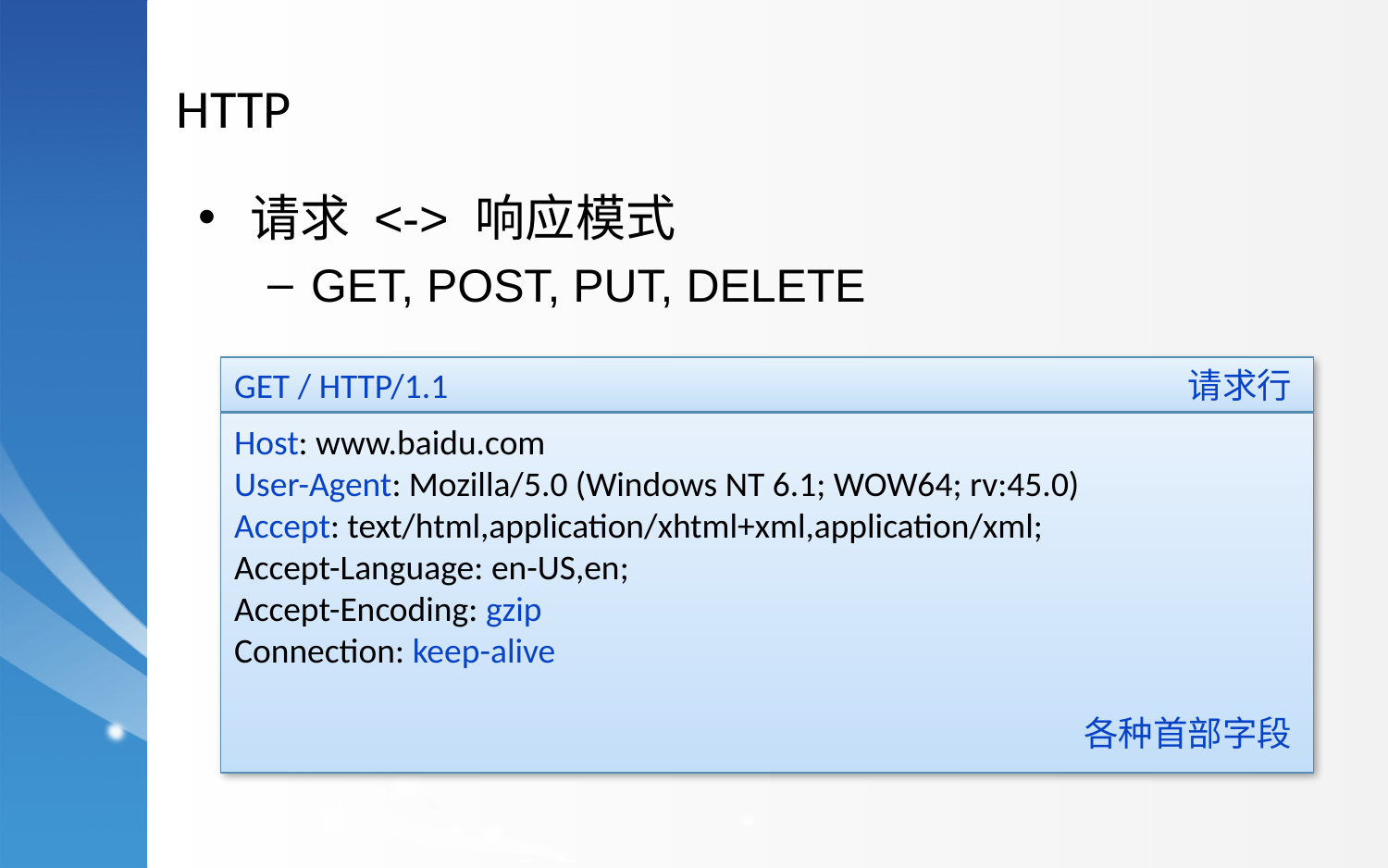

HTTP
请求 <-> 响应模式
GET, POST, PUT, DELETE

GET / HTTP/1.1                                                                                             请求行
Host: www.baidu.com
User-Agent: Mozilla/5.0 (Windows NT 6.1; WOW64; rv:45.0)
Accept: text/html,application/xhtml+xml,application/xml;
Accept-Language: en-US,en;
Accept-Encoding: gzip
Connection: keep-alive

                                                                                                           各种首部字段